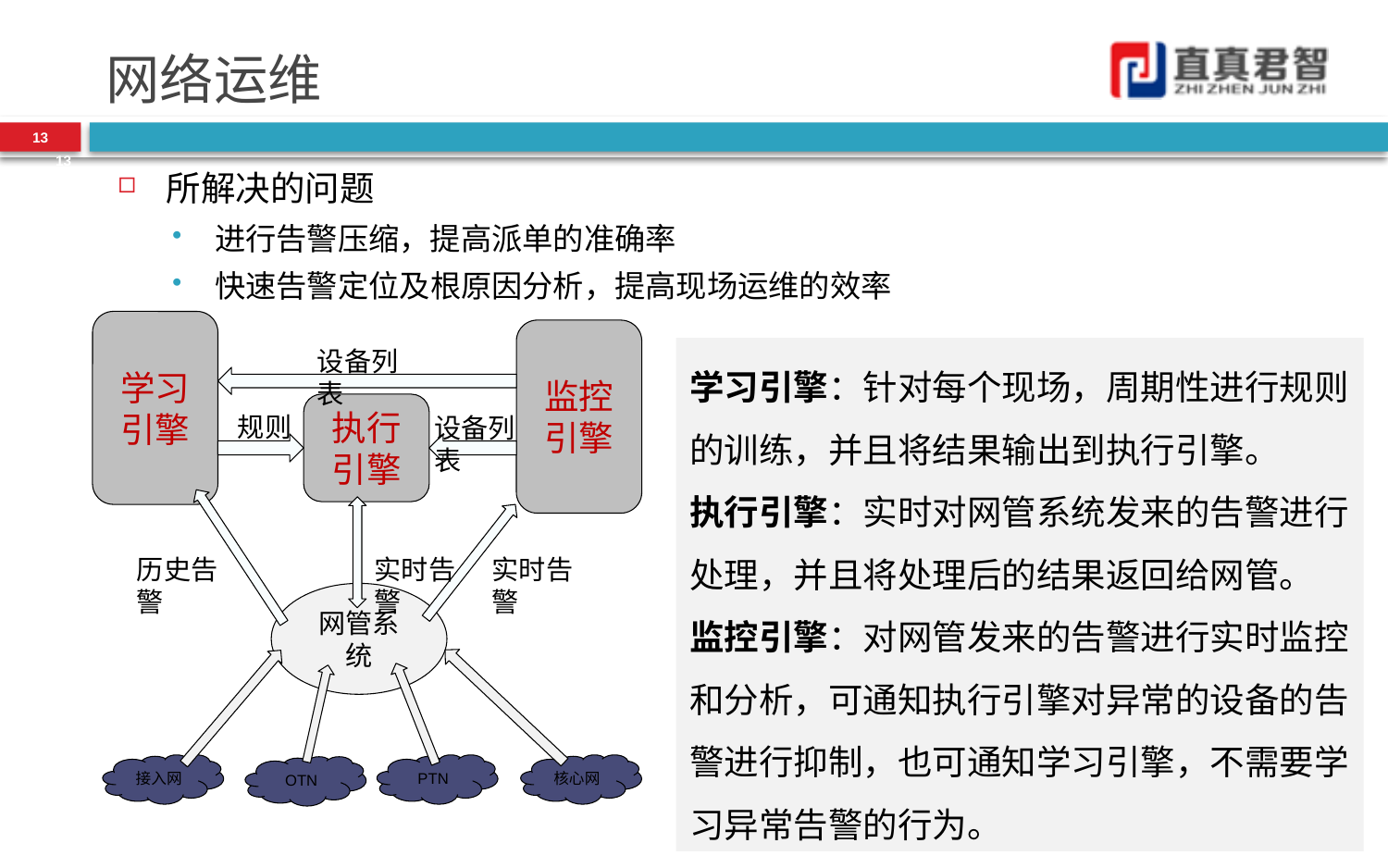

# 网络运维
13
13
所解决的问题
进行告警压缩，提高派单的准确率
快速告警定位及根原因分析，提高现场运维的效率

学习
引擎

设备列表

监控
引擎

规则
设备列表
执行
引擎

历史告警
实时告警
实时告警

网管系统

接入网
PTN
核心网
OTN
学习引擎：针对每个现场，周期性进行规则的训练，并且将结果输出到执行引擎。
执行引擎：实时对网管系统发来的告警进行处理，并且将处理后的结果返回给网管。
监控引擎：对网管发来的告警进行实时监控和分析，可通知执行引擎对异常的设备的告警进行抑制，也可通知学习引擎，不需要学习异常告警的行为。